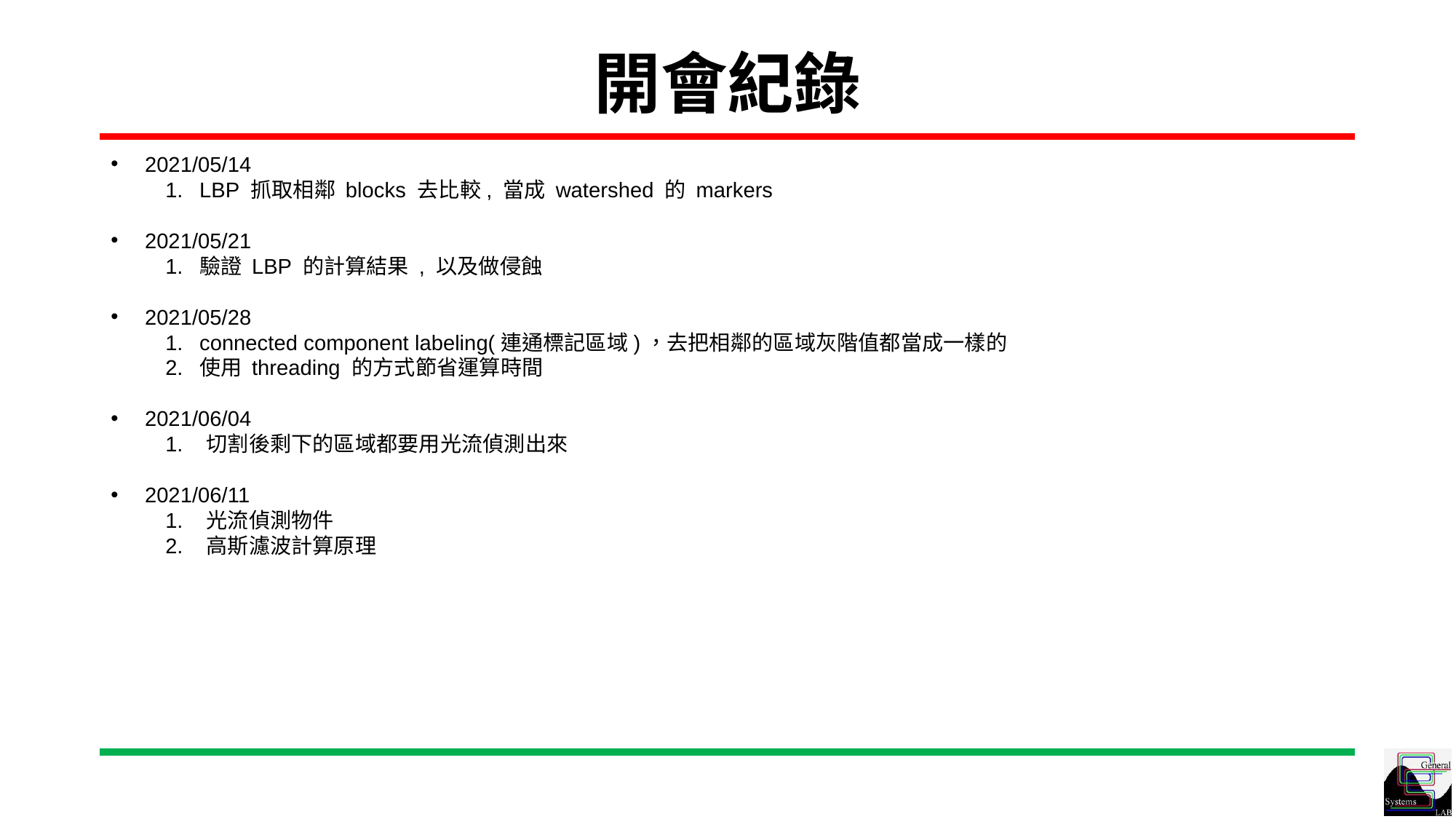

# 開會紀錄
2021/05/14
LBP 抓取相鄰 blocks 去比較, 當成 watershed 的 markers

2021/05/21
驗證 LBP 的計算結果 , 以及做侵蝕

2021/05/28
connected component labeling(連通標記區域)，去把相鄰的區域灰階值都當成一樣的
使用 threading 的方式節省運算時間

2021/06/04
切割後剩下的區域都要用光流偵測出來

2021/06/11
光流偵測物件
高斯濾波計算原理